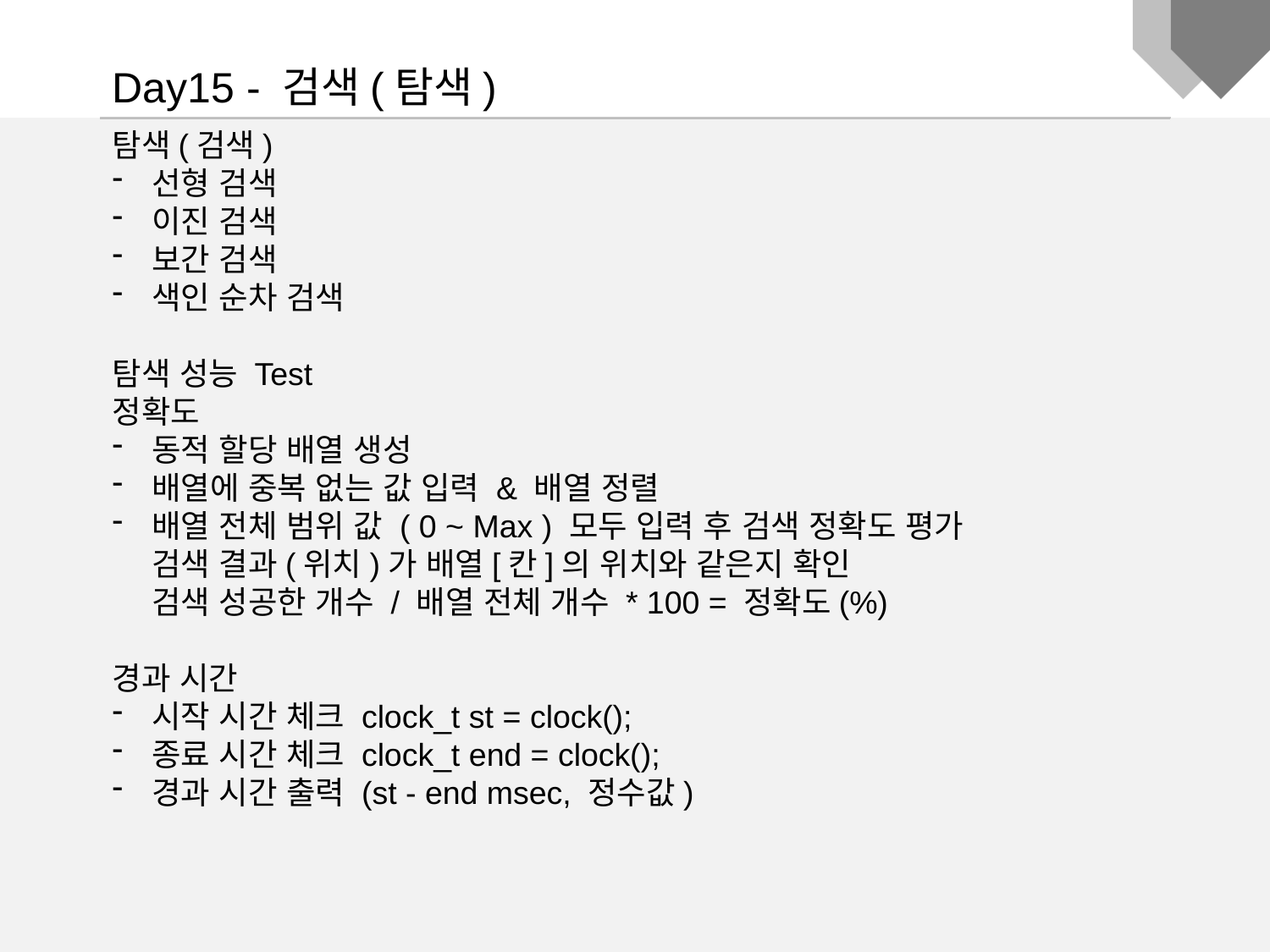

Day15 - 검색(탐색)
탐색(검색)
선형 검색
이진 검색
보간 검색
색인 순차 검색

탐색 성능 Test
정확도
동적 할당 배열 생성
배열에 중복 없는 값 입력 & 배열 정렬
배열 전체 범위 값 ( 0 ~ Max ) 모두 입력 후 검색 정확도 평가
검색 결과(위치)가 배열[칸]의 위치와 같은지 확인
검색 성공한 개수 / 배열 전체 개수 * 100 = 정확도(%)

경과 시간
시작 시간 체크 clock_t st = clock();
종료 시간 체크 clock_t end = clock();
경과 시간 출력 (st - end msec, 정수값)